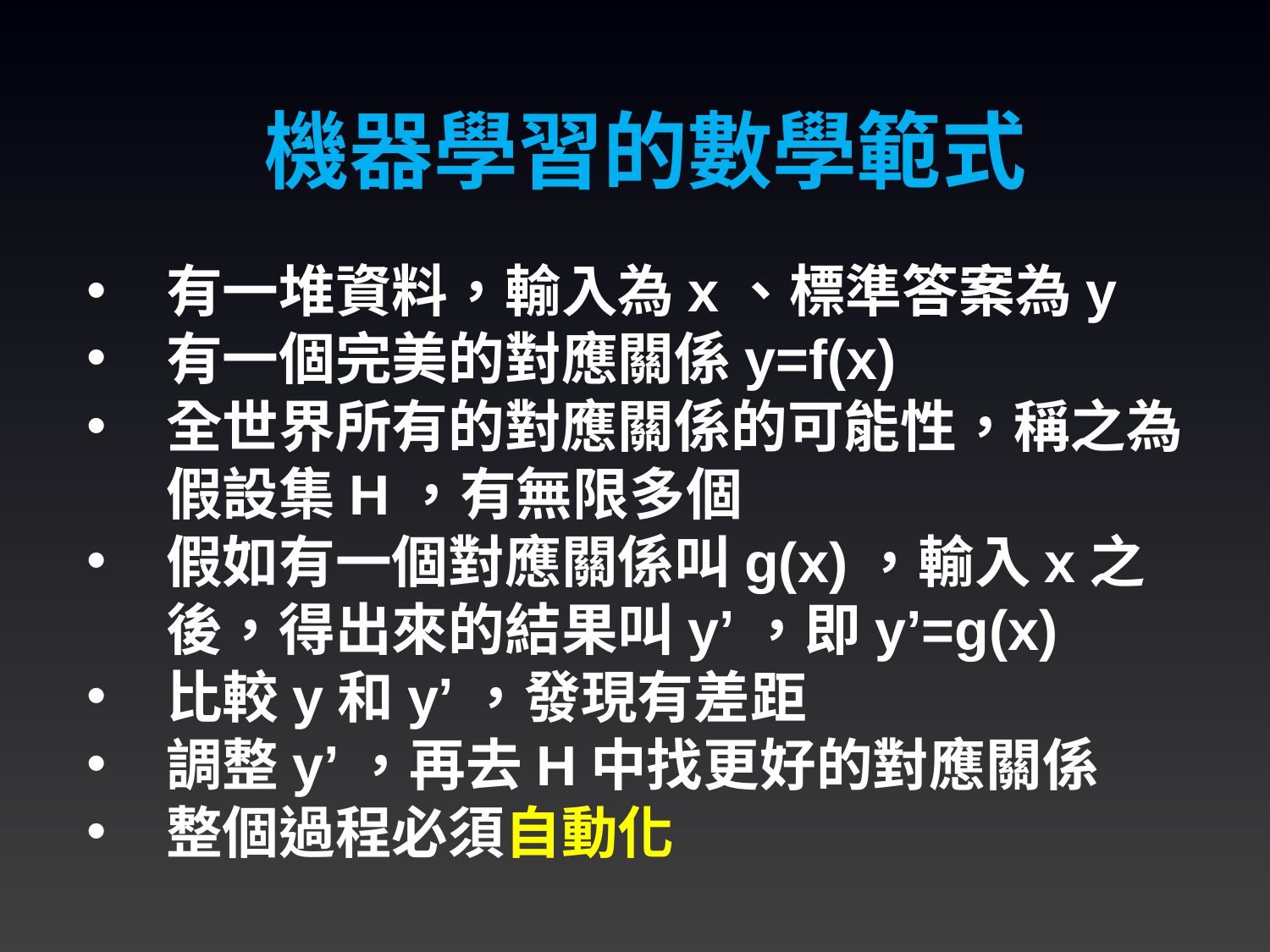

機器學習的數學範式
有一堆資料，輸入為x、標準答案為y
有一個完美的對應關係y=f(x)
全世界所有的對應關係的可能性，稱之為假設集H，有無限多個
假如有一個對應關係叫g(x)，輸入x之後，得出來的結果叫y’，即y’=g(x)
比較y和y’，發現有差距
調整y’，再去H中找更好的對應關係
整個過程必須自動化